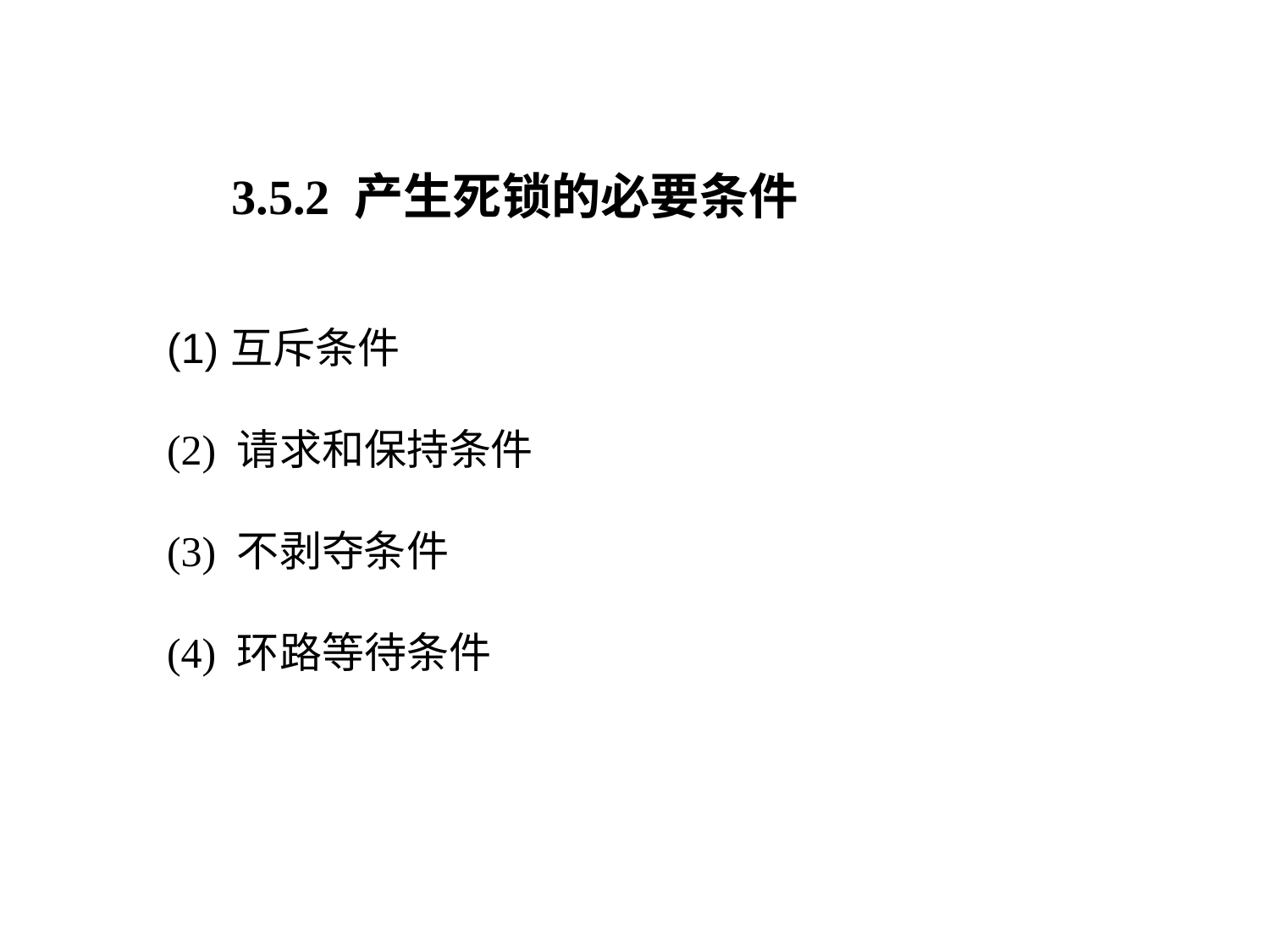

3.5.2 产生死锁的必要条件
互斥条件
(2) 请求和保持条件
(3) 不剥夺条件
(4) 环路等待条件